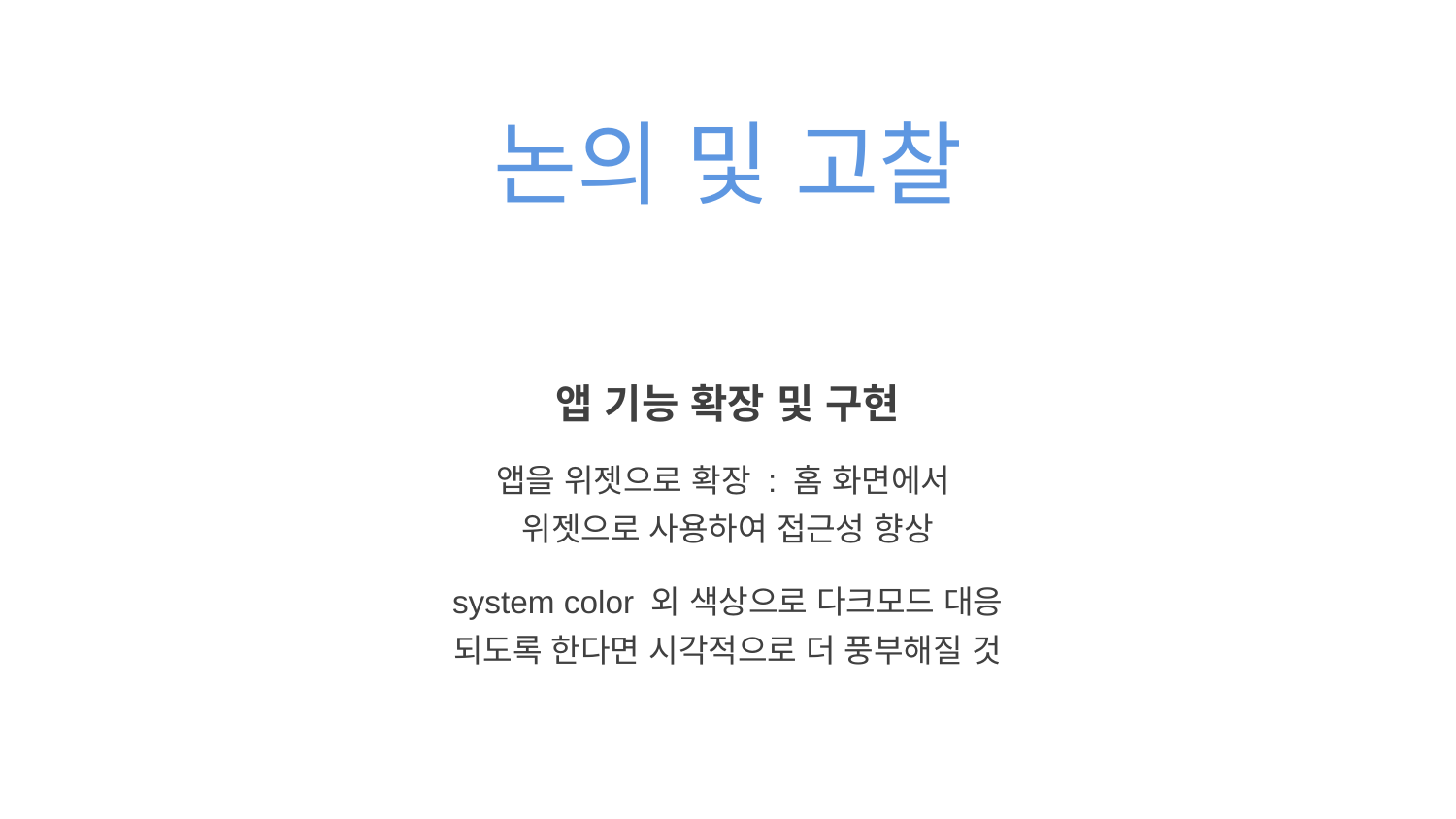

논의 및 고찰
앱 기능 확장 및 구현
앱을 위젯으로 확장 : 홈 화면에서
위젯으로 사용하여 접근성 향상
system color 외 색상으로 다크모드 대응
되도록 한다면 시각적으로 더 풍부해질 것